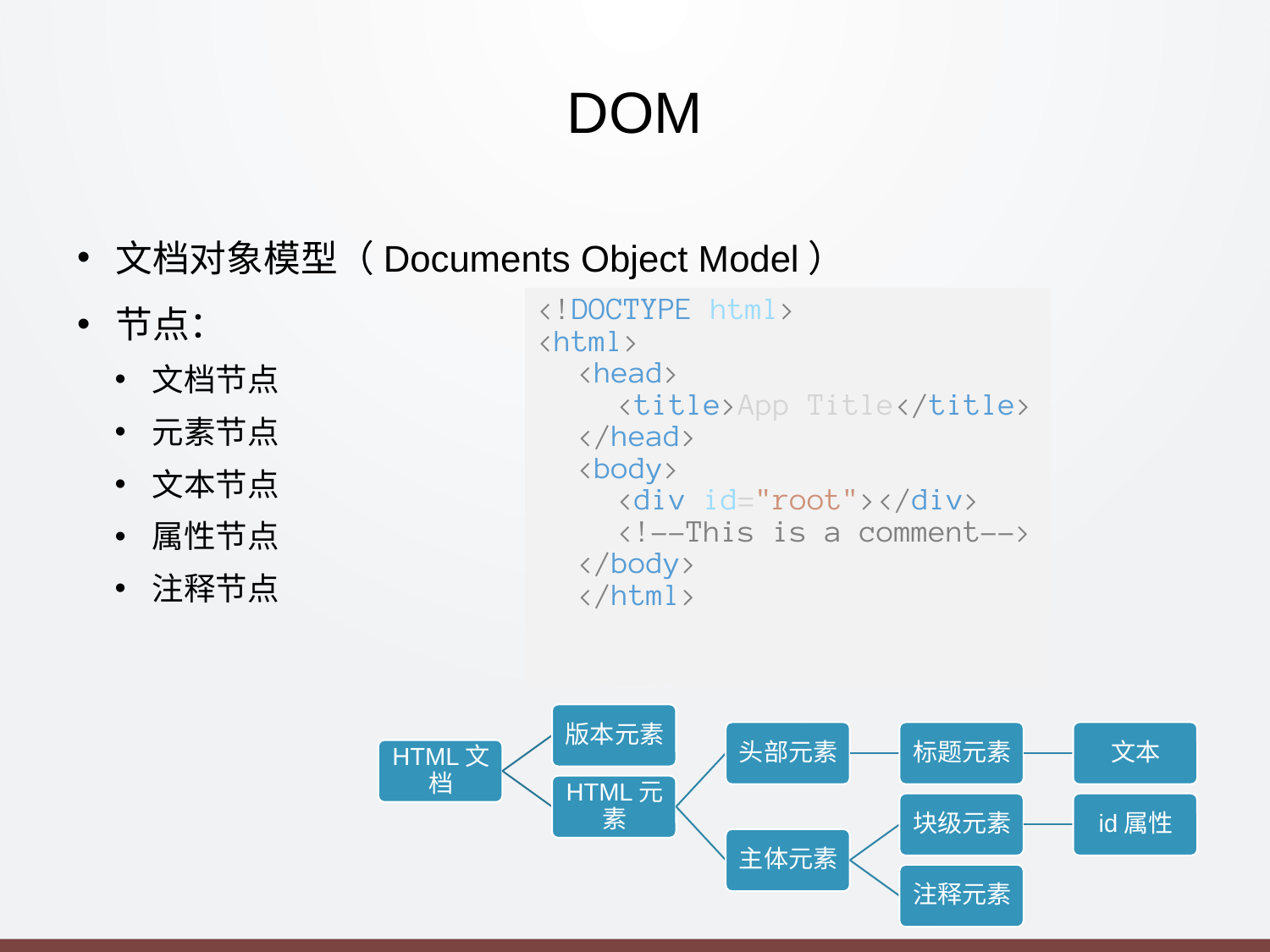

# DOM
文档对象模型（Documents Object Model）
节点：
文档节点
元素节点
文本节点
属性节点
注释节点
| <!DOCTYPE html> <html> <head> <title>App Title</title> </head> <body> <div id="root"></div> <!--This is a comment--> </body> </html> |
| --- |
HTML文档

版本元素

HTML元素

头部元素

标题元素

文本

主体元素

块级元素

id属性

注释元素